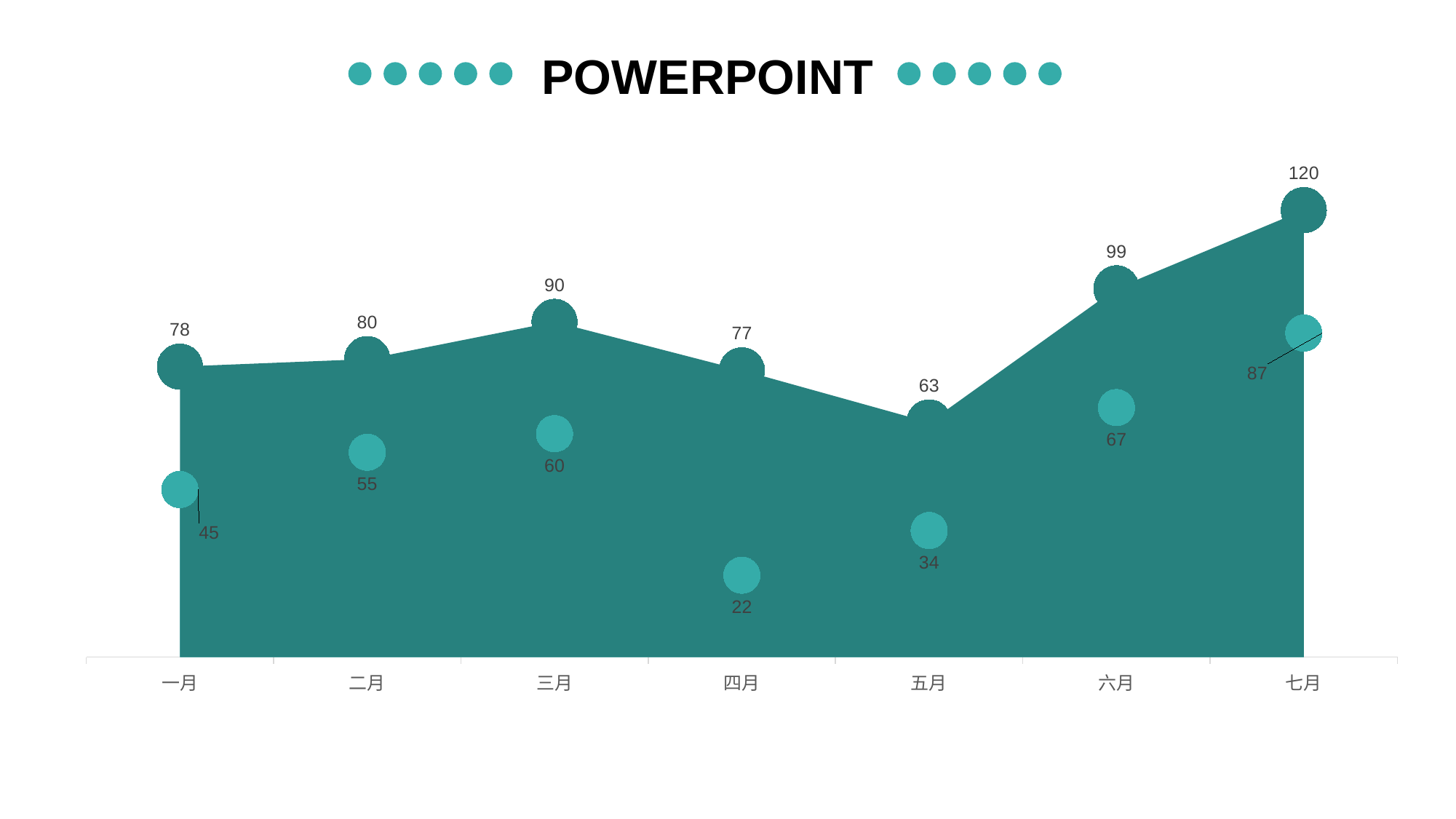

POWERPOINT

### Chart

| Category | 产品一 | 产品二 | 产品一2 | 产品二-2 |
|---|---|---|---|---|
| 一月 | 78.0 | 45.0 | 78.0 | 45.0 |
| 二月 | 80.0 | 55.0 | 80.0 | 55.0 |
| 三月 | 90.0 | 60.0 | 90.0 | 60.0 |
| 四月 | 77.0 | 22.0 | 77.0 | 22.0 |
| 五月 | 63.0 | 34.0 | 63.0 | 34.0 |
| 六月 | 99.0 | 67.0 | 99.0 | 67.0 |
| 七月 | 120.0 | 87.0 | 120.0 | 87.0 |